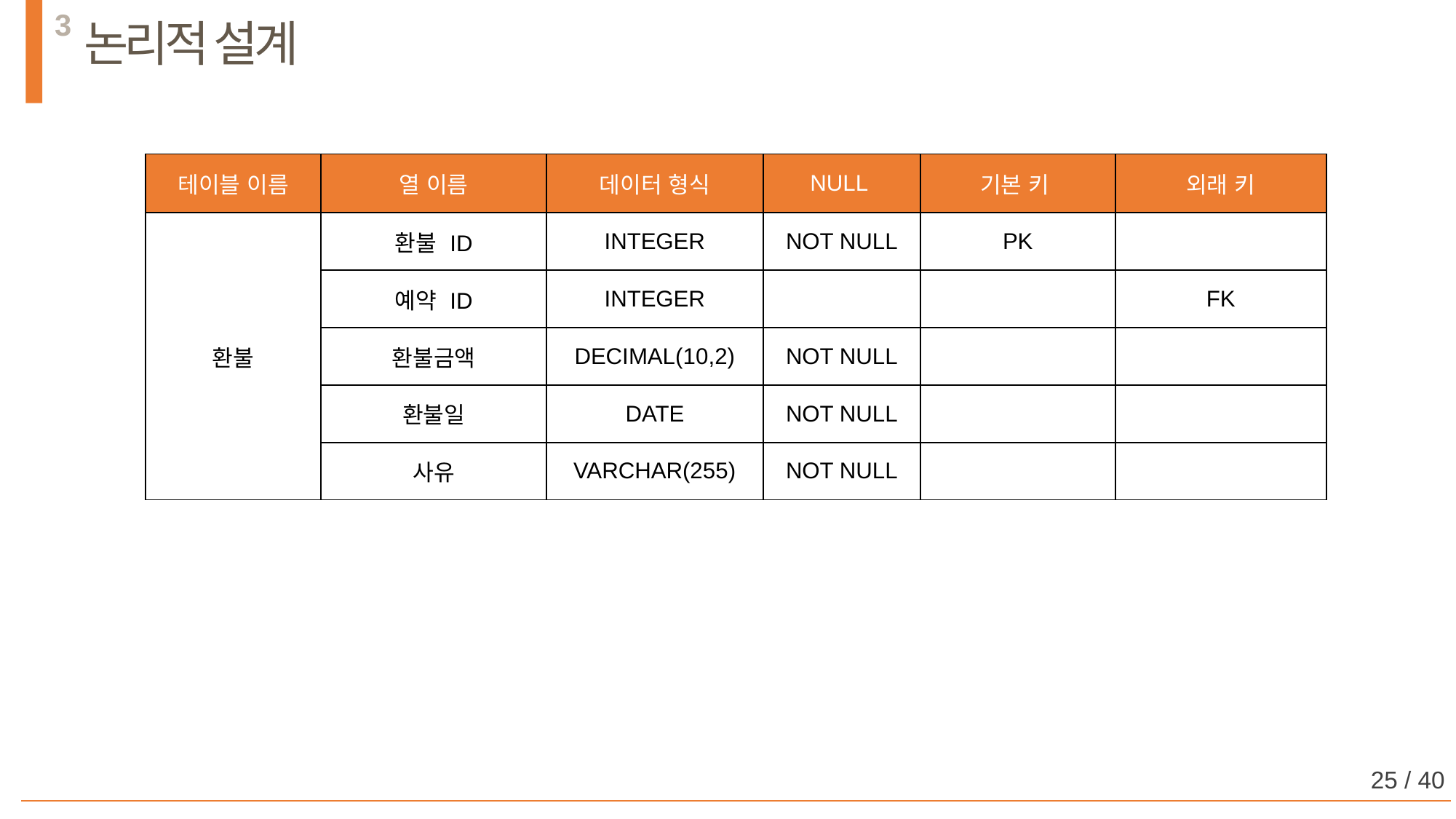

3
논리적 설계

| 테이블 이름 | 열 이름 | 데이터 형식 | NULL | 기본 키 | 외래 키 |
| --- | --- | --- | --- | --- | --- |
| 환불 | 환불 ID | INTEGER | NOT NULL | PK |  |
|  | 예약 ID | INTEGER |  |  | FK |
|  | 환불금액 | DECIMAL(10,2) | NOT NULL |  |  |
|  | 환불일 | DATE | NOT NULL |  |  |
|  | 사유 | VARCHAR(255) | NOT NULL |  |  |